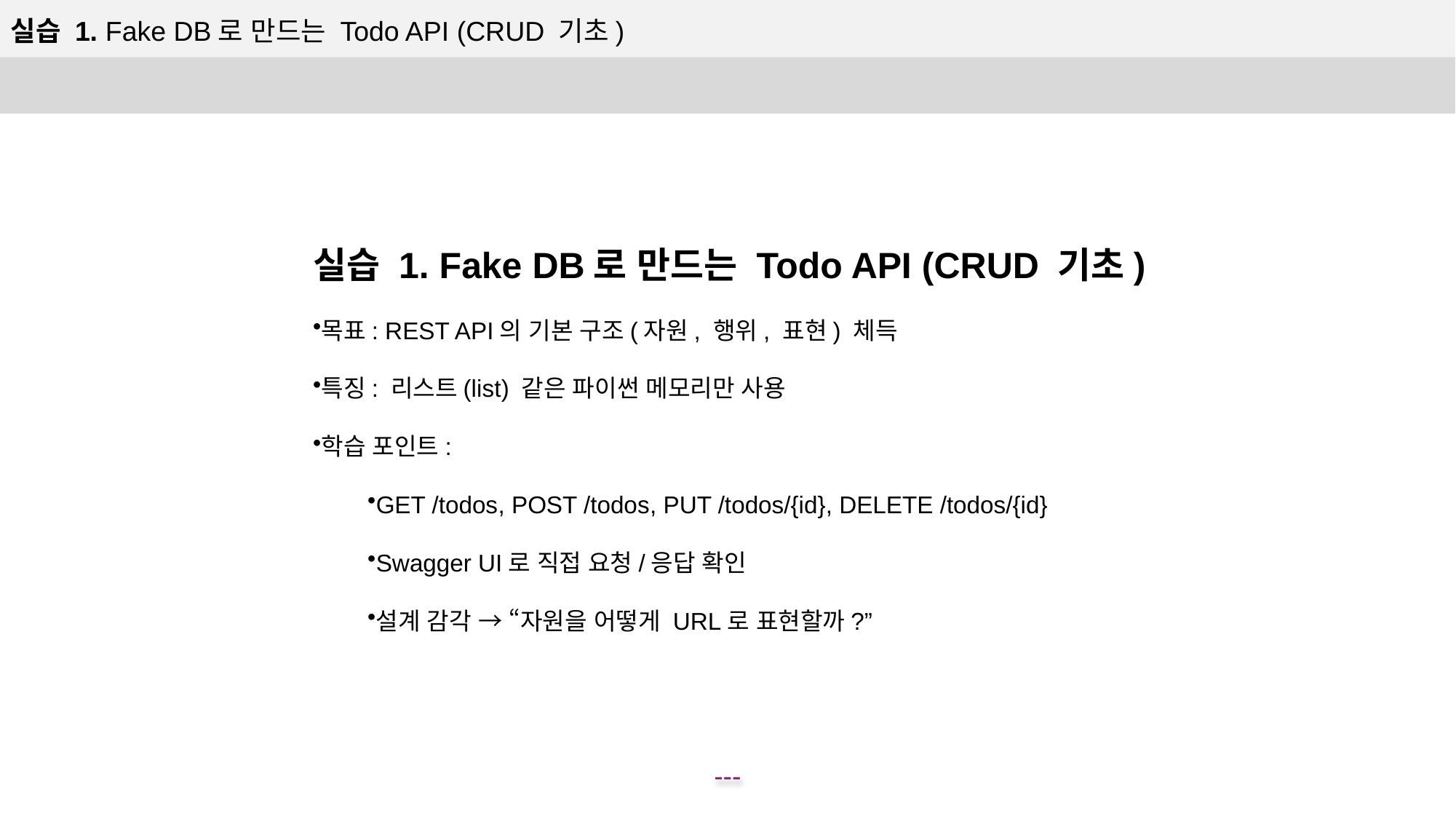

실습 1. Fake DB로 만드는 Todo API (CRUD 기초)
실습 1. Fake DB로 만드는 Todo API (CRUD 기초)
목표: REST API의 기본 구조(자원, 행위, 표현) 체득
특징: 리스트(list) 같은 파이썬 메모리만 사용
학습 포인트:
GET /todos, POST /todos, PUT /todos/{id}, DELETE /todos/{id}
Swagger UI로 직접 요청/응답 확인
설계 감각 → “자원을 어떻게 URL로 표현할까?”

---